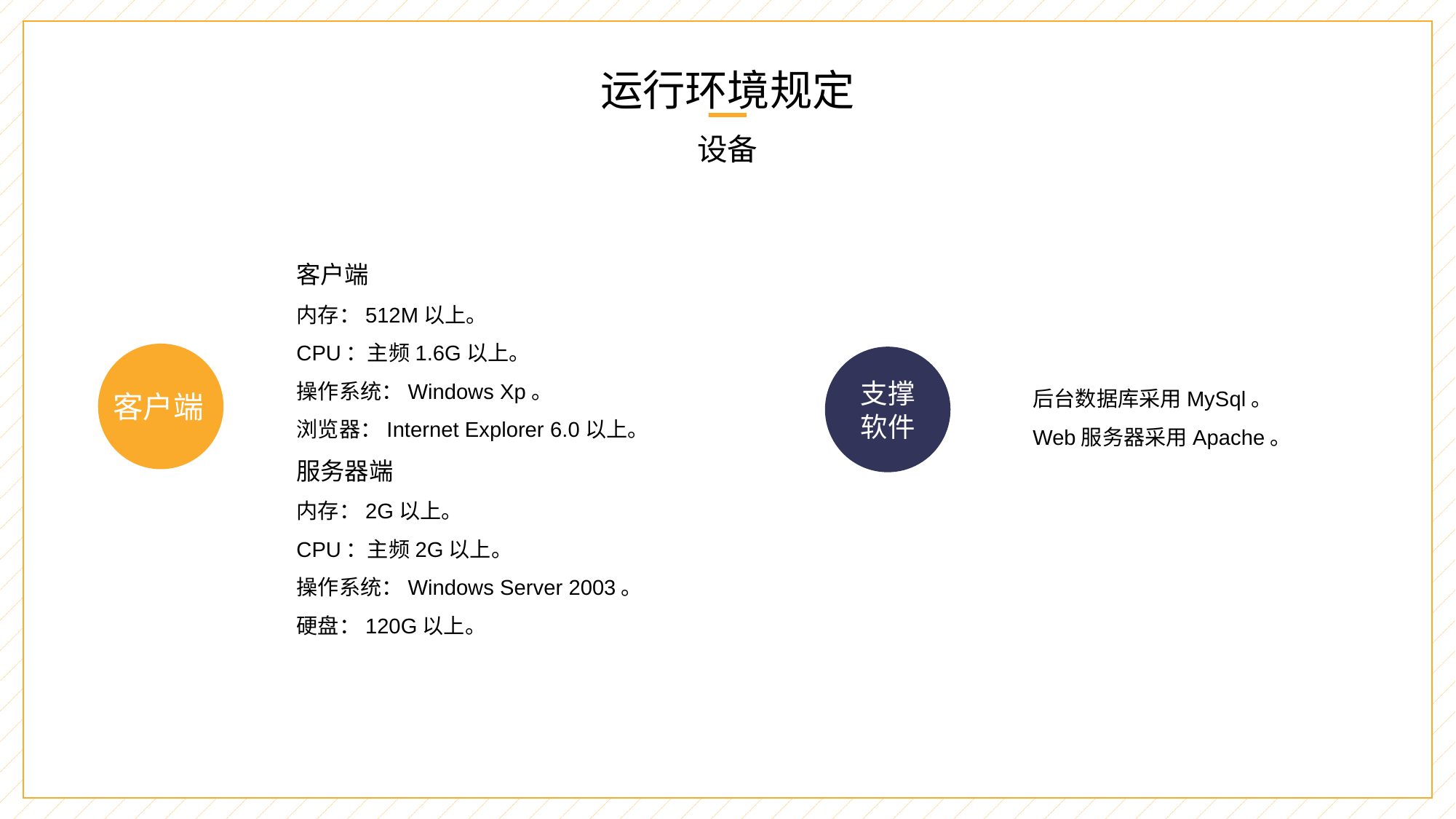

运行环境规定

客户端
内存：512M以上。
CPU：主频1.6G以上。
操作系统：Windows Xp。
浏览器：Internet Explorer 6.0以上。
服务器端
内存：2G以上。
CPU：主频2G以上。
操作系统：Windows Server 2003。
硬盘：120G以上。

设备

客户端
支撑软件
后台数据库采用MySql。
Web服务器采用Apache。